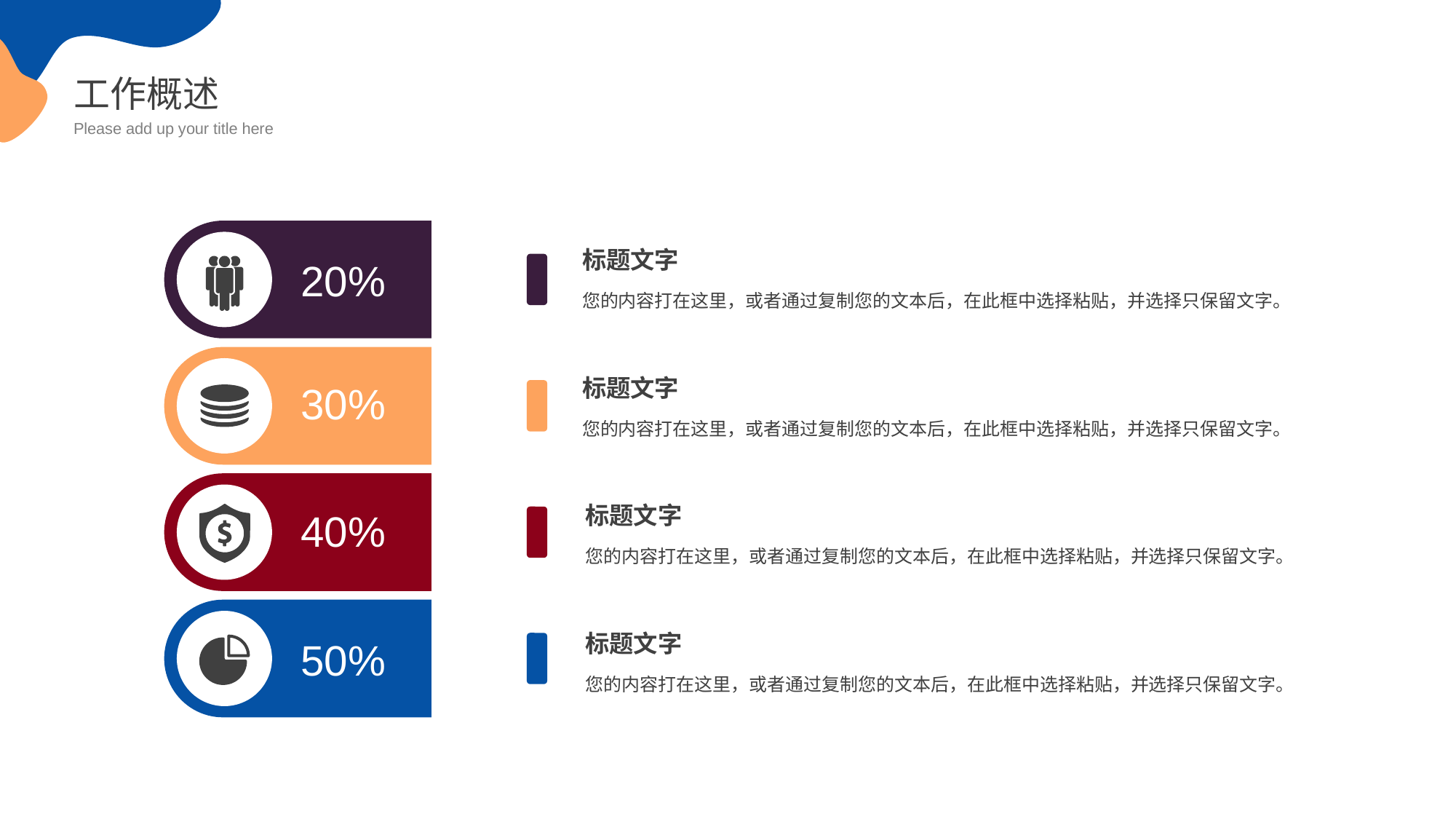

工作概述
Please add up your title here

标题文字
20%

您的内容打在这里，或者通过复制您的文本后，在此框中选择粘贴，并选择只保留文字。

标题文字
30%

您的内容打在这里，或者通过复制您的文本后，在此框中选择粘贴，并选择只保留文字。

标题文字

40%

您的内容打在这里，或者通过复制您的文本后，在此框中选择粘贴，并选择只保留文字。

标题文字

50%

您的内容打在这里，或者通过复制您的文本后，在此框中选择粘贴，并选择只保留文字。